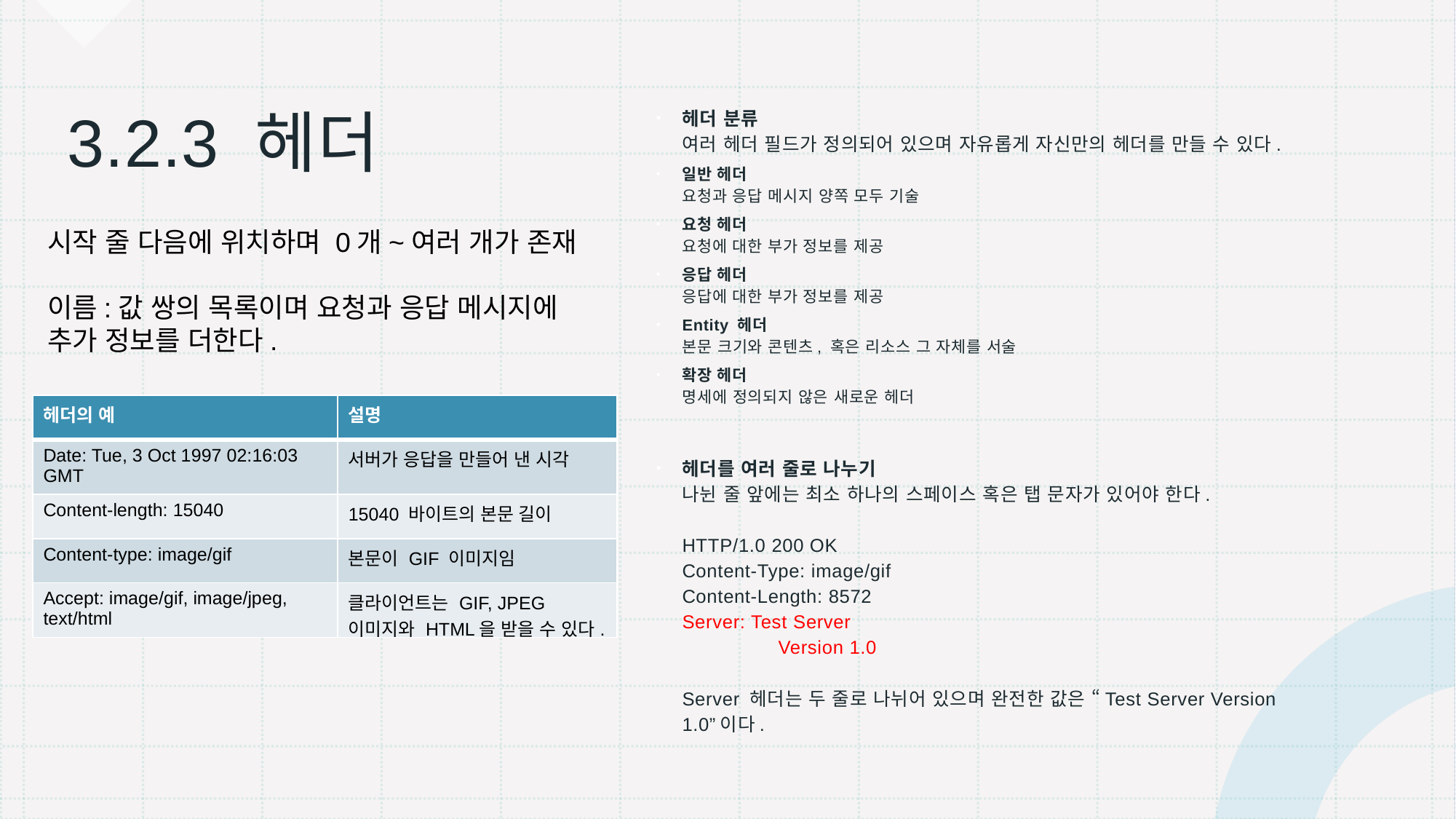

# 3.2.3 헤더
헤더 분류
여러 헤더 필드가 정의되어 있으며 자유롭게 자신만의 헤더를 만들 수 있다.
일반 헤더
요청과 응답 메시지 양쪽 모두 기술
요청 헤더
요청에 대한 부가 정보를 제공
응답 헤더
응답에 대한 부가 정보를 제공
Entity 헤더
본문 크기와 콘텐츠, 혹은 리소스 그 자체를 서술
확장 헤더
명세에 정의되지 않은 새로운 헤더

헤더를 여러 줄로 나누기
나뉜 줄 앞에는 최소 하나의 스페이스 혹은 탭 문자가 있어야 한다.
HTTP/1.0 200 OK
Content-Type: image/gif
Content-Length: 8572
Server: Test Server
	Version 1.0
Server 헤더는 두 줄로 나뉘어 있으며 완전한 값은 “Test Server Version 1.0”이다.
시작 줄 다음에 위치하며 0개~여러 개가 존재

이름:값 쌍의 목록이며 요청과 응답 메시지에
추가 정보를 더한다.
| 헤더의 예 | 설명 |
| --- | --- |
| Date: Tue, 3 Oct 1997 02:16:03 GMT | 서버가 응답을 만들어 낸 시각 |
| Content-length: 15040 | 15040 바이트의 본문 길이 |
| Content-type: image/gif | 본문이 GIF 이미지임 |
| Accept: image/gif, image/jpeg, text/html | 클라이언트는 GIF, JPEG 이미지와 HTML을 받을 수 있다. |